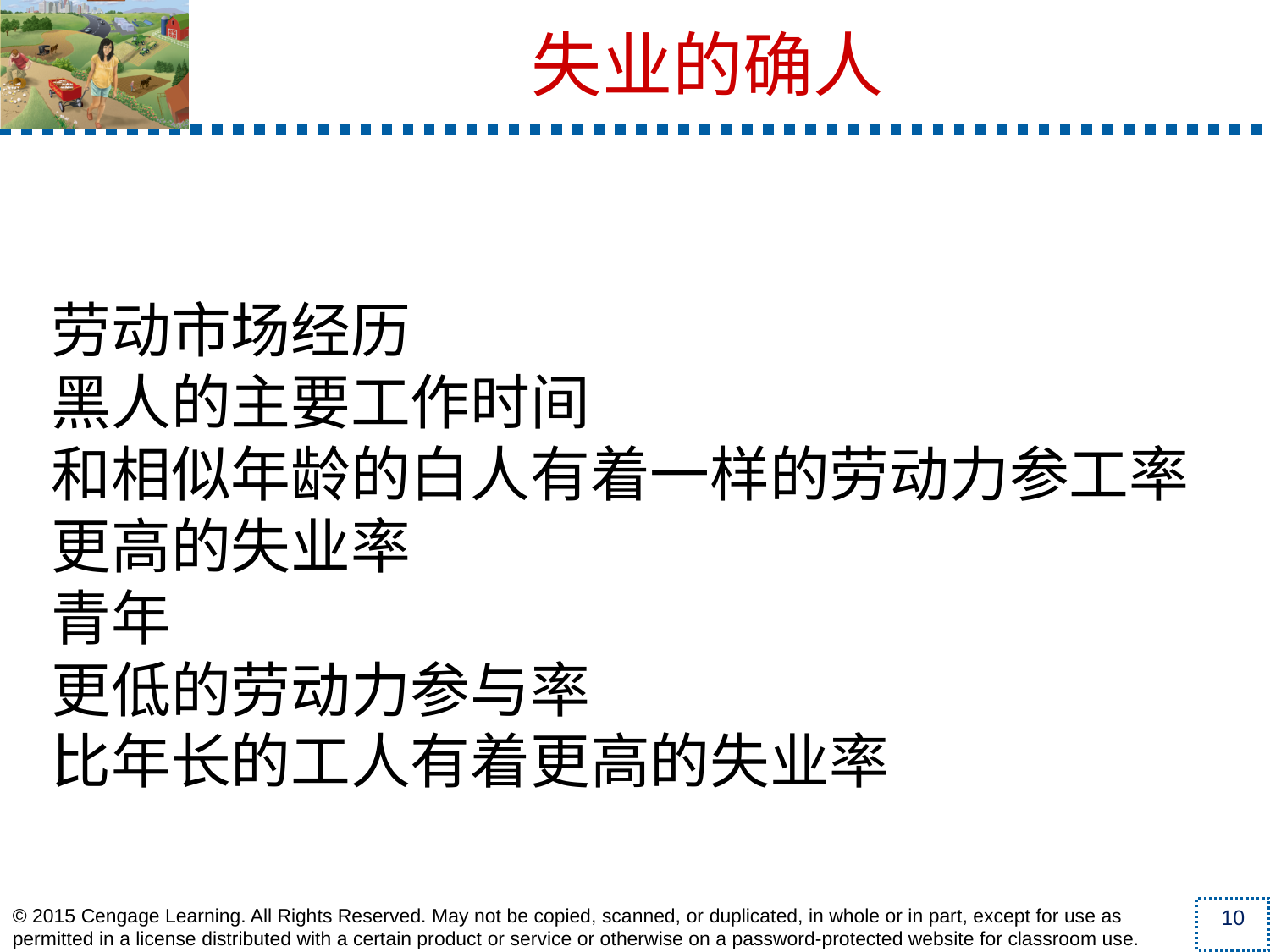

劳动市场经历
黑人的主要工作时间
和相似年龄的白人有着一样的劳动力参工率
更高的失业率
青年
更低的劳动力参与率
比年长的工人有着更高的失业率
失业的确人
10
© 2015 Cengage Learning. All Rights Reserved. May not be copied, scanned, or duplicated, in whole or in part, except for use as permitted in a license distributed with a certain product or service or otherwise on a password-protected website for classroom use.